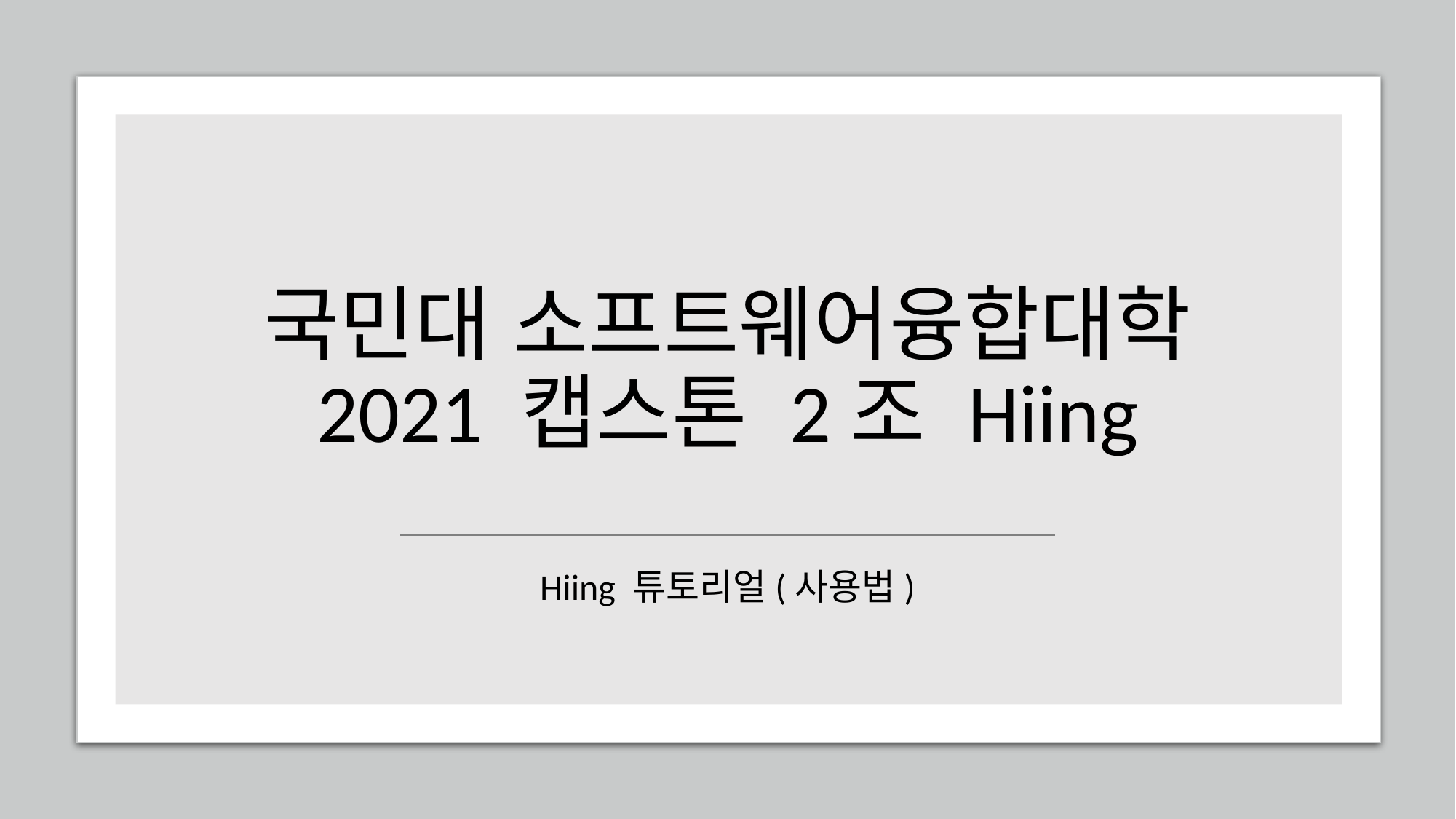

# 국민대 소프트웨어융합대학 2021 캡스톤 2조 Hiing
Hiing 튜토리얼(사용법)